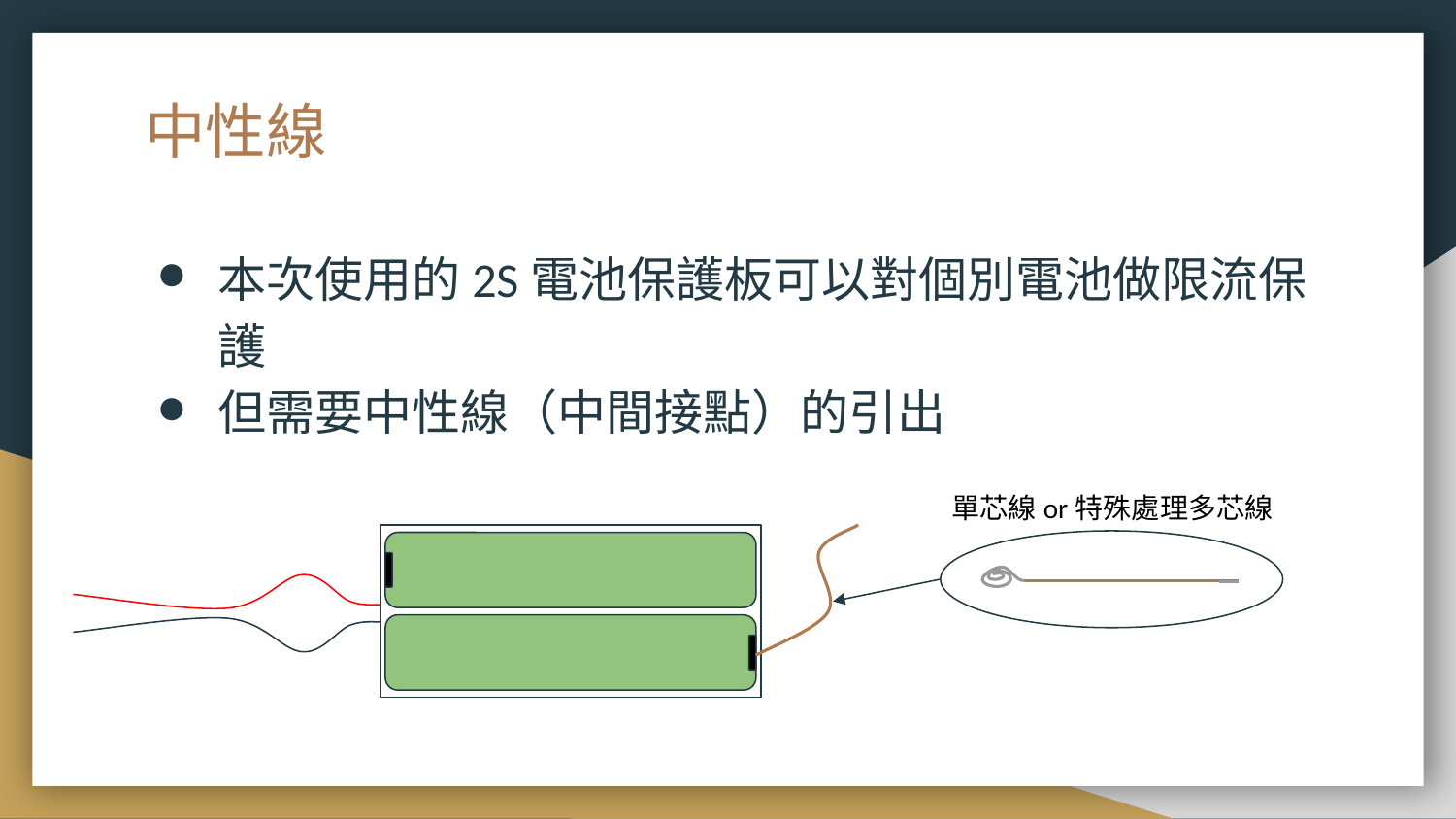

# 中性線
本次使用的2S電池保護板可以對個別電池做限流保護
但需要中性線（中間接點）的引出

單芯線or特殊處理多芯線